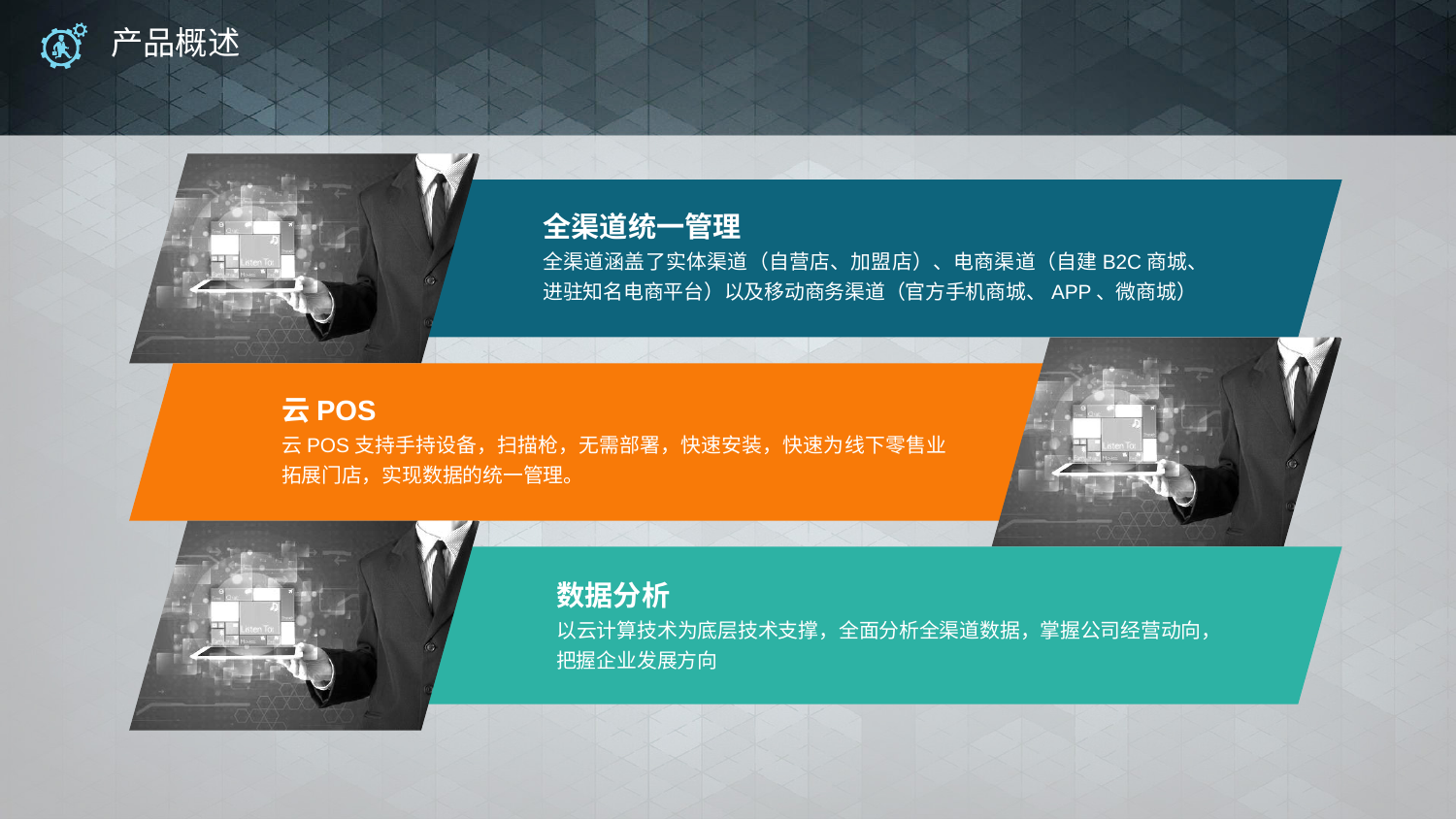

# 产品概述

全渠道统一管理
全渠道涵盖了实体渠道（自营店、加盟店）、电商渠道（自建B2C商城、进驻知名电商平台）以及移动商务渠道（官方手机商城、APP、微商城）

云POS
云POS支持手持设备，扫描枪，无需部署，快速安装，快速为线下零售业拓展门店，实现数据的统一管理。

数据分析
以云计算技术为底层技术支撑，全面分析全渠道数据，掌握公司经营动向，把握企业发展方向